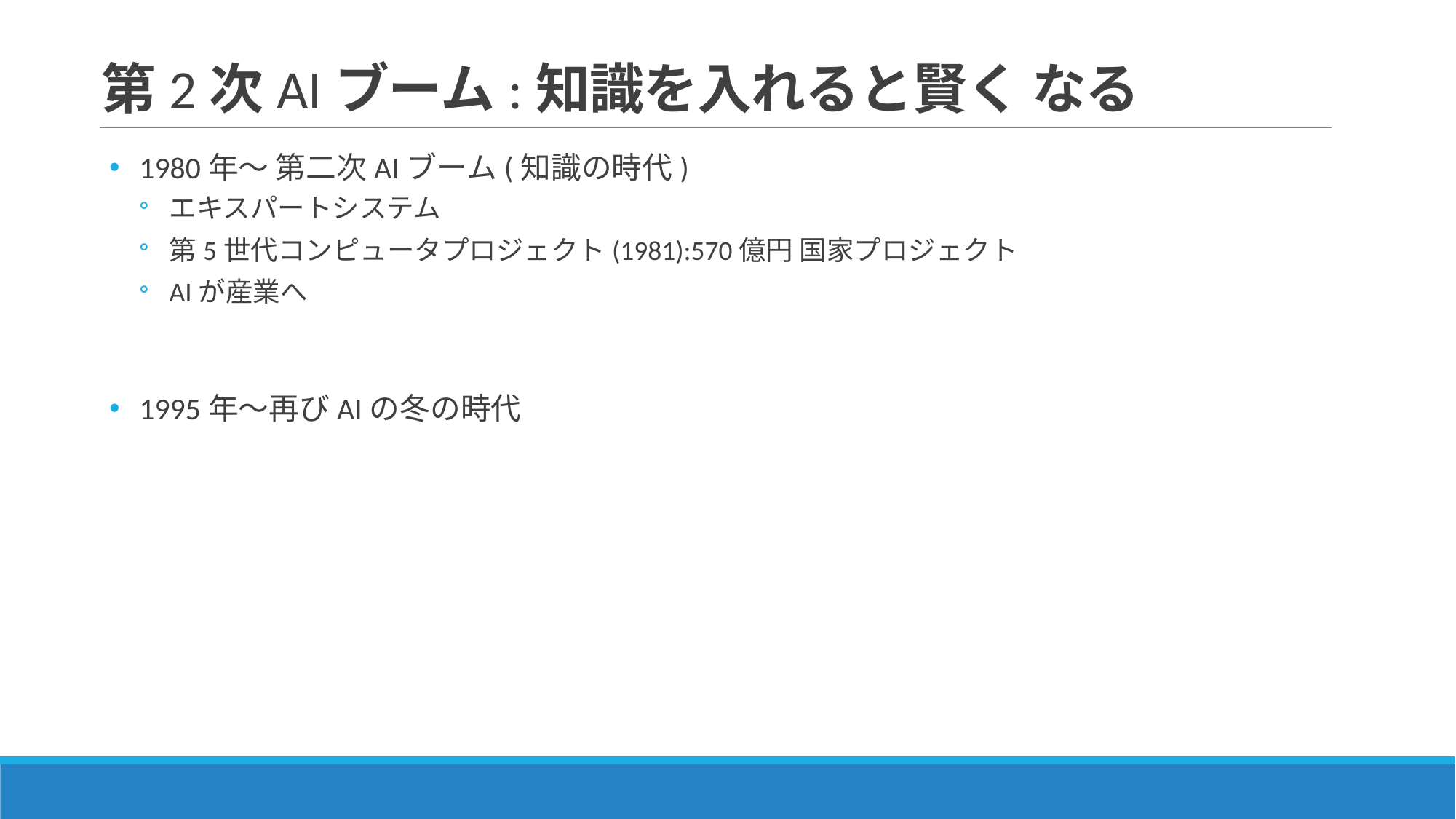

# 第2次AIブーム:知識を入れると賢く なる
1980年〜 第二次AIブーム(知識の時代)
エキスパートシステム
第5世代コンピュータプロジェクト(1981):570億円 国家プロジェクト
AIが産業へ

1995年〜再びAIの冬の時代